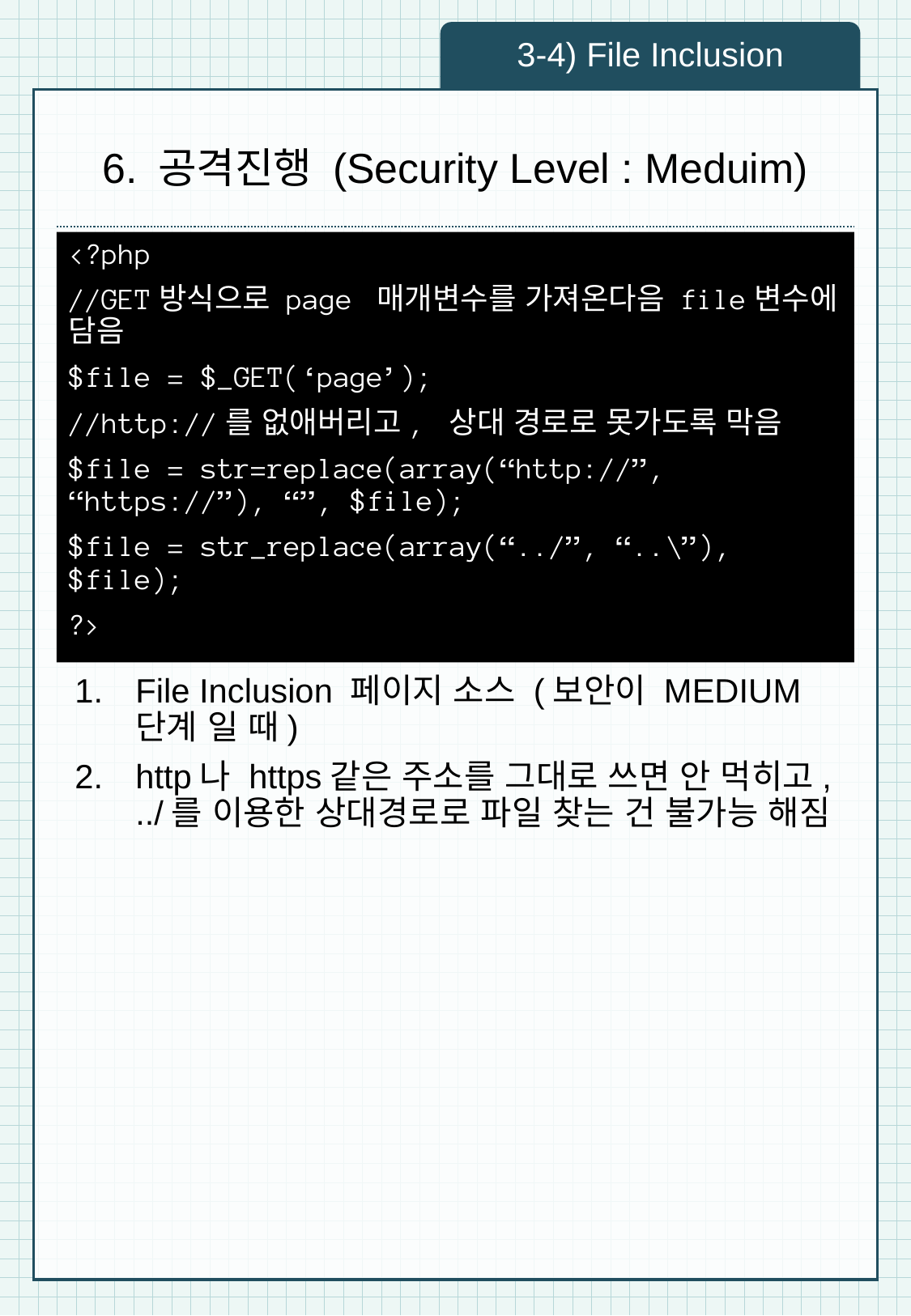

3-4) File Inclusion

# 6. 공격진행 (Security Level : Meduim)
<?php
//GET방식으로 page 매개변수를 가져온다음 file변수에 담음
$file = $_GET(‘page’);
//http://를 없애버리고, 상대 경로로 못가도록 막음
$file = str=replace(array(“http://”, “https://”), “”, $file);
$file = str_replace(array(“../”, “..\”), $file);
?>
File Inclusion 페이지 소스 (보안이 MEDIUM단계 일 때)
http나 https같은 주소를 그대로 쓰면 안 먹히고, ../를 이용한 상대경로로 파일 찾는 건 불가능 해짐